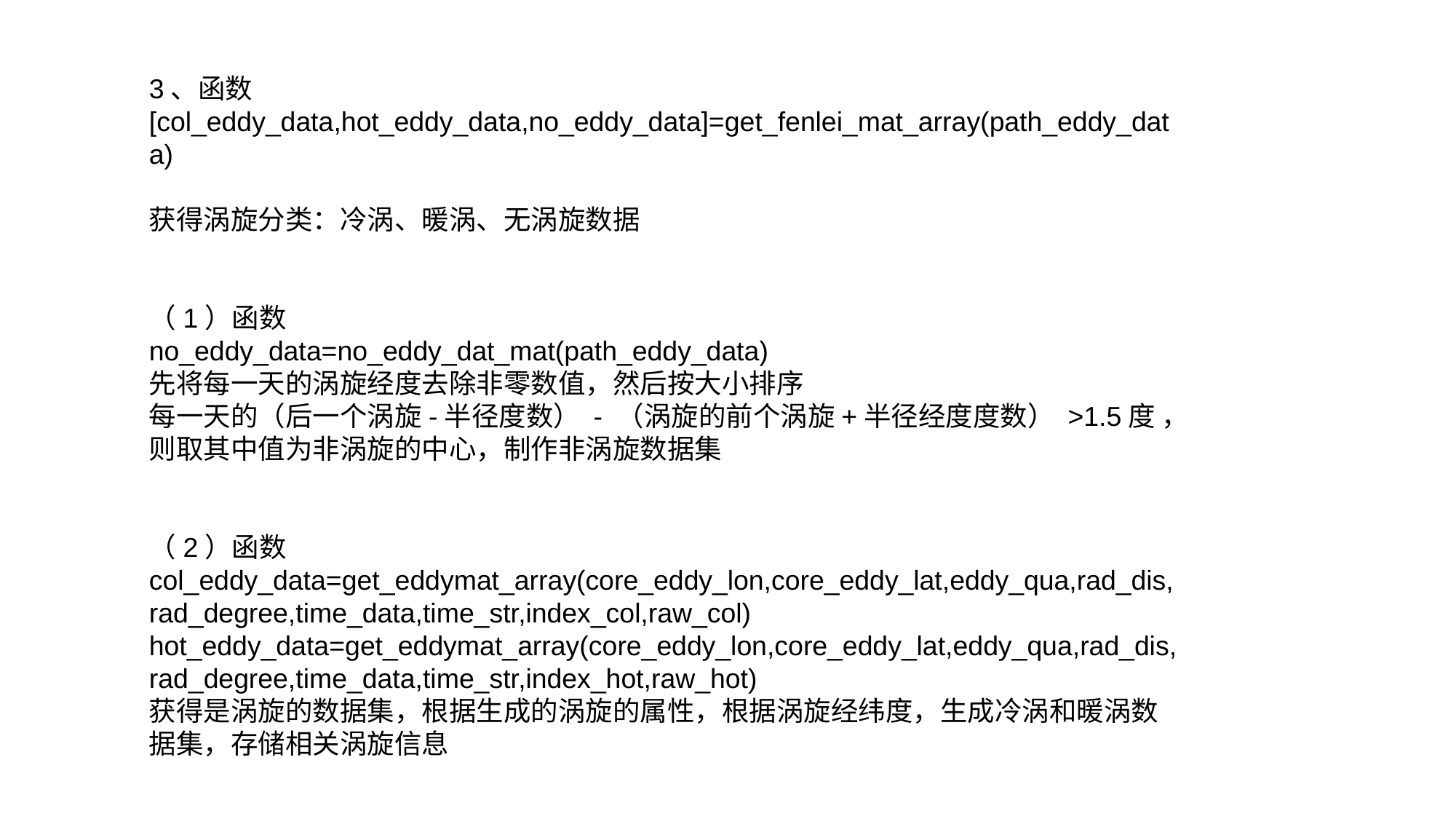

3、函数[col_eddy_data,hot_eddy_data,no_eddy_data]=get_fenlei_mat_array(path_eddy_data)

获得涡旋分类：冷涡、暖涡、无涡旋数据

（1）函数
no_eddy_data=no_eddy_dat_mat(path_eddy_data)
先将每一天的涡旋经度去除非零数值，然后按大小排序
每一天的（后一个涡旋-半径度数） - （涡旋的前个涡旋+半径经度度数） >1.5度 ，则取其中值为非涡旋的中心，制作非涡旋数据集

（2）函数
col_eddy_data=get_eddymat_array(core_eddy_lon,core_eddy_lat,eddy_qua,rad_dis,rad_degree,time_data,time_str,index_col,raw_col)
hot_eddy_data=get_eddymat_array(core_eddy_lon,core_eddy_lat,eddy_qua,rad_dis,rad_degree,time_data,time_str,index_hot,raw_hot)
获得是涡旋的数据集，根据生成的涡旋的属性，根据涡旋经纬度，生成冷涡和暖涡数据集，存储相关涡旋信息